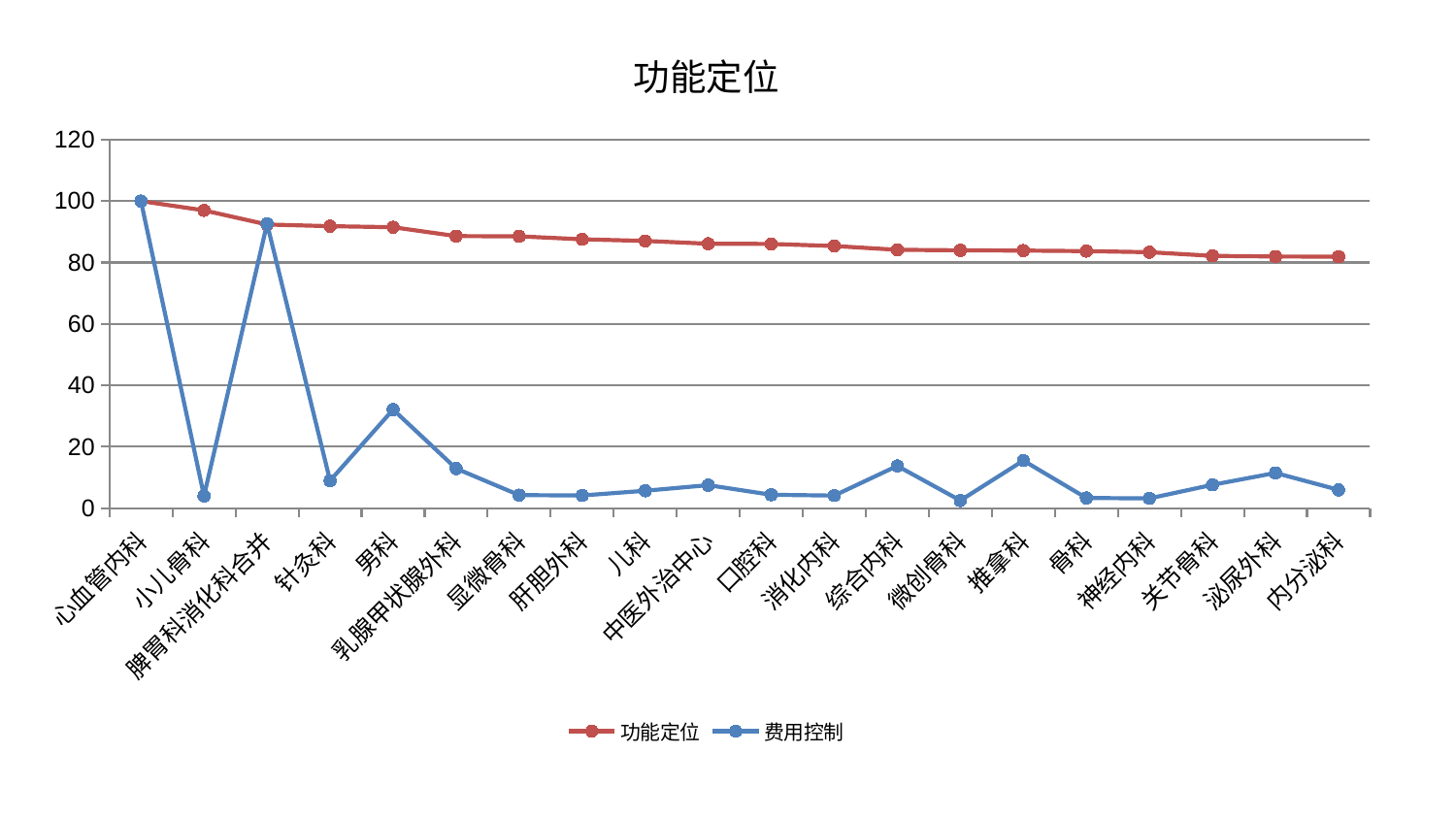

### Chart: 功能定位

| Category | 功能定位 | 费用控制 |
|---|---|---|
| 心血管内科 | 100.0 | 100.0 |
| 小儿骨科 | 96.97671237732213 | 4.012166899625532 |
| 脾胃科消化科合并 | 92.3746306906389 | 92.65609167197935 |
| 针灸科 | 91.82099518942248 | 8.971461744842848 |
| 男科 | 91.49262995513661 | 32.12618830637528 |
| 乳腺甲状腺外科 | 88.5971818128245 | 12.930167061699375 |
| 显微骨科 | 88.52034022486365 | 4.271549936316533 |
| 肝胆外科 | 87.5550829191276 | 4.166922178983667 |
| 儿科 | 87.03581503214872 | 5.702366792046847 |
| 中医外治中心 | 86.11568151351592 | 7.522275495889634 |
| 口腔科 | 86.0533164874183 | 4.390366403651336 |
| 消化内科 | 85.3784250667553 | 4.127036774000635 |
| 综合内科 | 84.1361398185474 | 13.783479216155625 |
| 微创骨科 | 83.96978436406168 | 2.5248115423135458 |
| 推拿科 | 83.88363437525817 | 15.527116880309183 |
| 骨科 | 83.708894970494 | 3.348684518894522 |
| 神经内科 | 83.35626195216173 | 3.225357741161705 |
| 关节骨科 | 82.16041174376431 | 7.629474944784044 |
| 泌尿外科 | 81.96522307316519 | 11.494646857456733 |
| 内分泌科 | 81.90324448462874 | 5.992550990900347 |
232